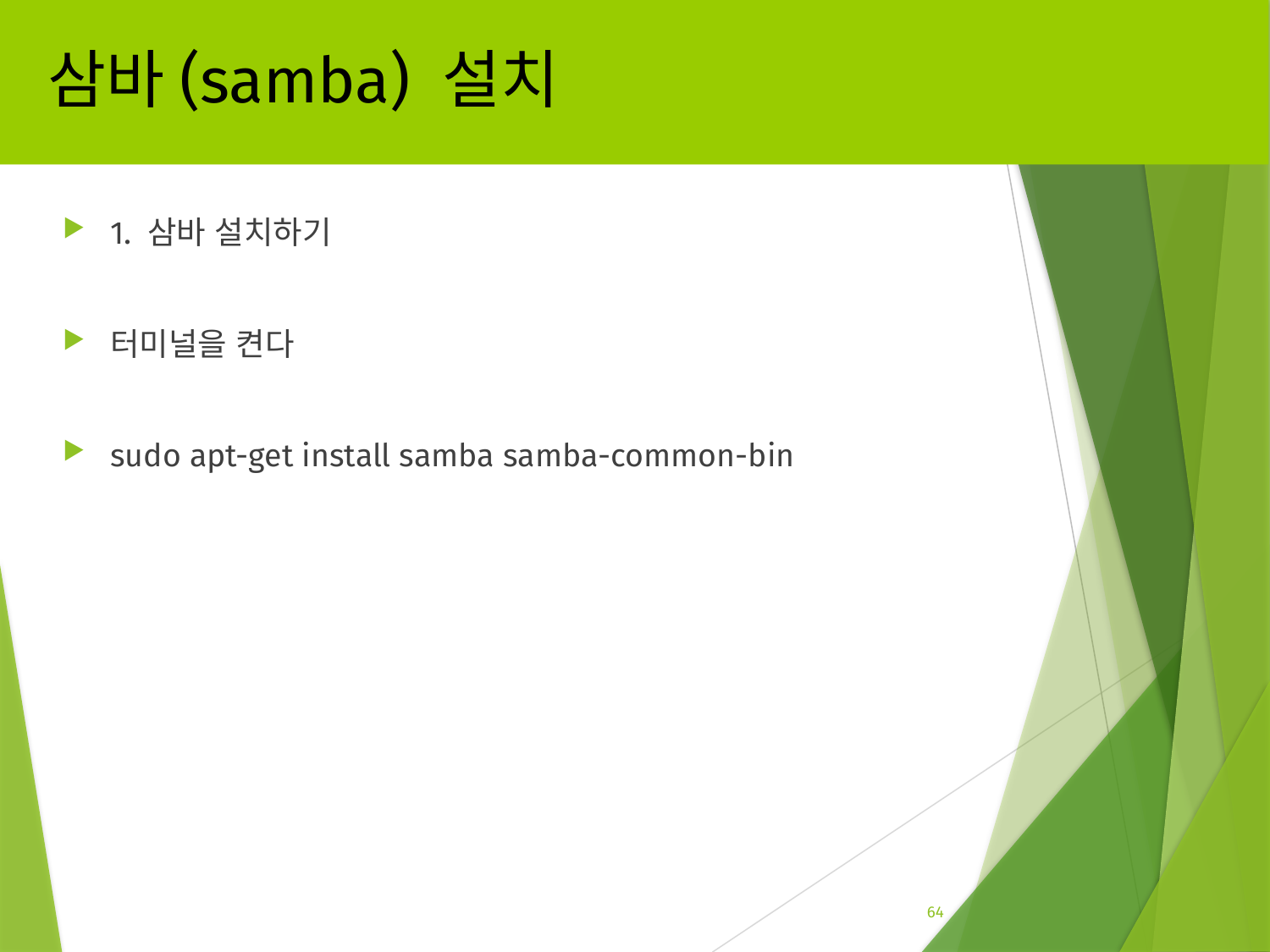

# 삼바(samba) 설치
1. 삼바 설치하기

터미널을 켠다

sudo apt-get install samba samba-common-bin
64